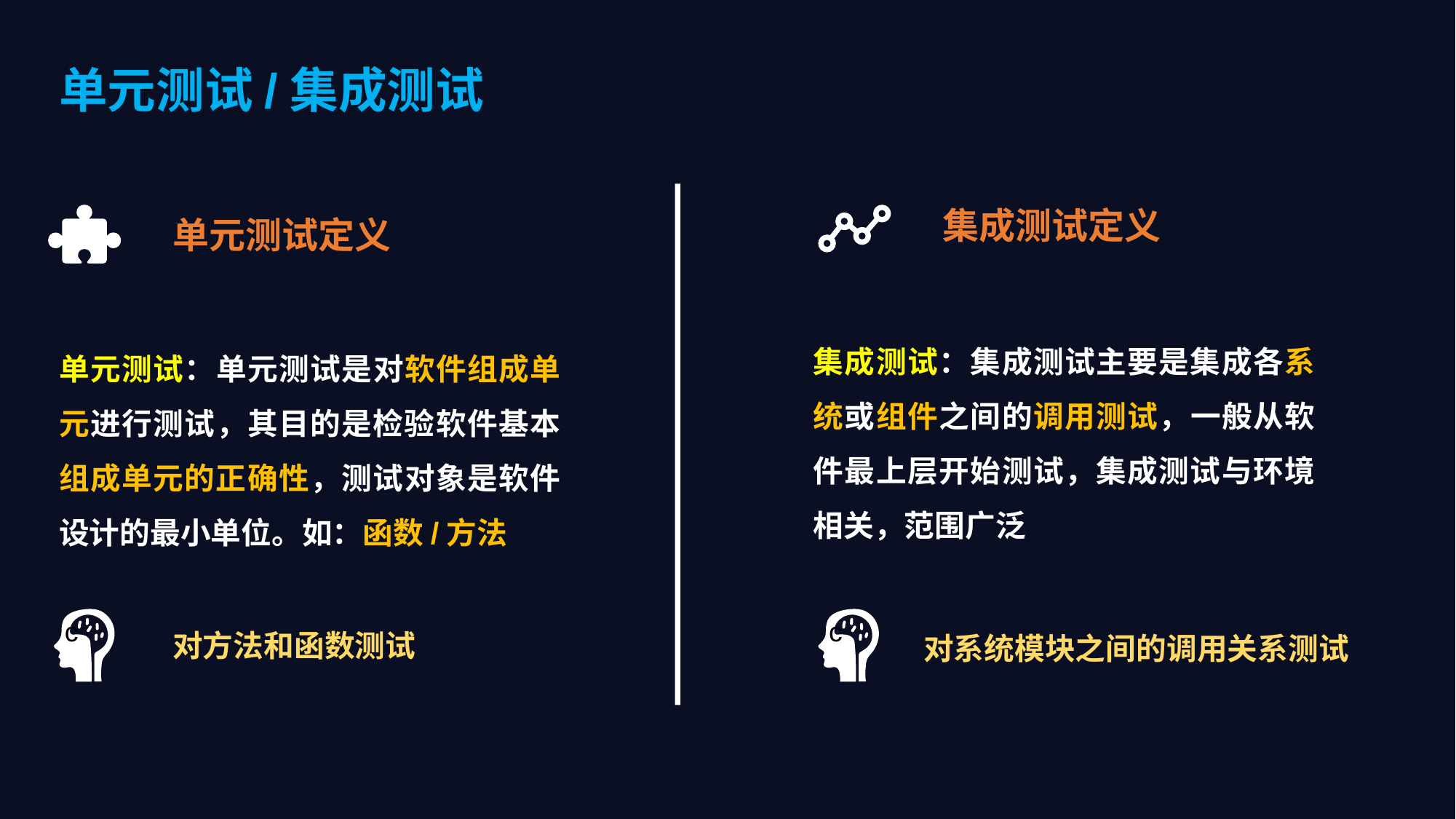

单元测试/集成测试

集成测试定义

单元测试定义
集成测试：集成测试主要是集成各系统或组件之间的调用测试，一般从软件最上层开始测试，集成测试与环境相关，范围广泛
单元测试：单元测试是对软件组成单元进行测试，其目的是检验软件基本组成单元的正确性，测试对象是软件设计的最小单位。如：函数/方法
c
c
对方法和函数测试
对系统模块之间的调用关系测试